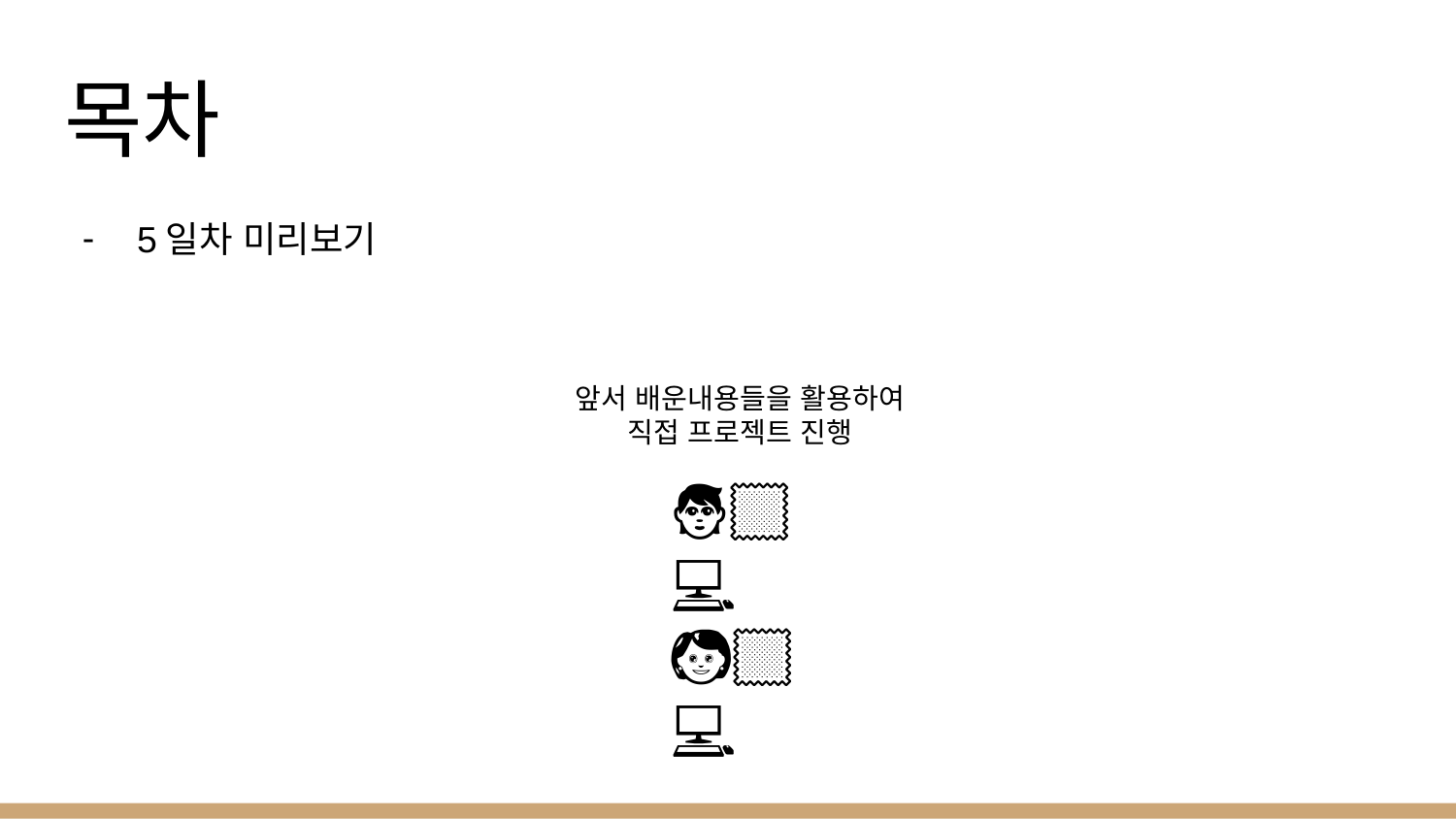

# 목차
5일차 미리보기
앞서 배운내용들을 활용하여
직접 프로젝트 진행
🧑🏻‍💻👩🏻‍💻